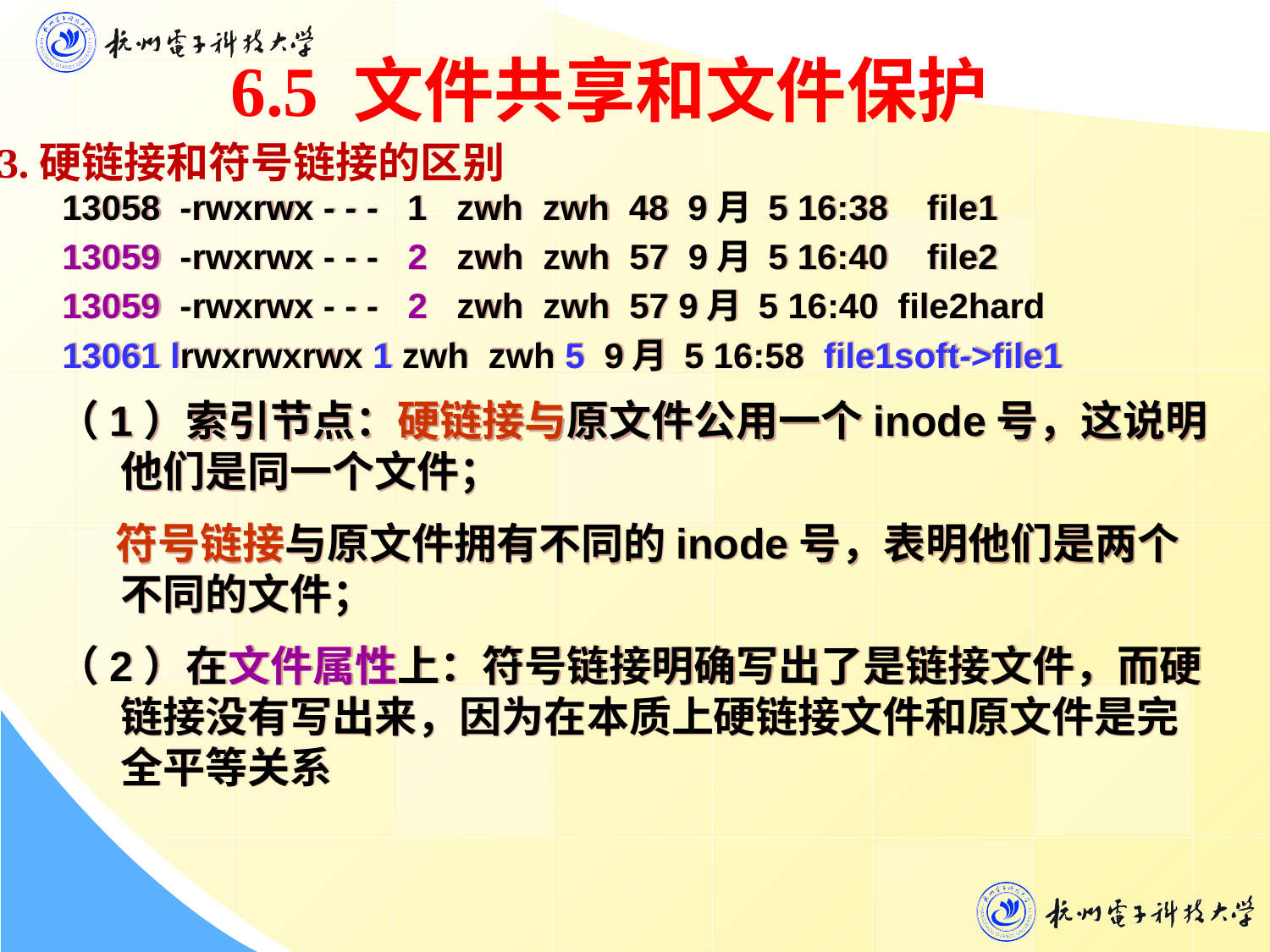

6.5 文件共享和文件保护
3.硬链接和符号链接的区别
 13058  -rwxrwx - - -   1   zwh  zwh  48  9月 5 16:38    file1
 13059  -rwxrwx - - -   2   zwh  zwh  57  9月 5 16:40    file2
 13059  -rwxrwx - - -   2   zwh  zwh  57 9月 5 16:40  file2hard
 13061 lrwxrwxrwx 1 zwh  zwh 5  9月 5 16:58  file1soft->file1
（1）索引节点：硬链接与原文件公用一个inode号，这说明他们是同一个文件；
     符号链接与原文件拥有不同的inode号，表明他们是两个不同的文件；
（2）在文件属性上：符号链接明确写出了是链接文件，而硬链接没有写出来，因为在本质上硬链接文件和原文件是完全平等关系